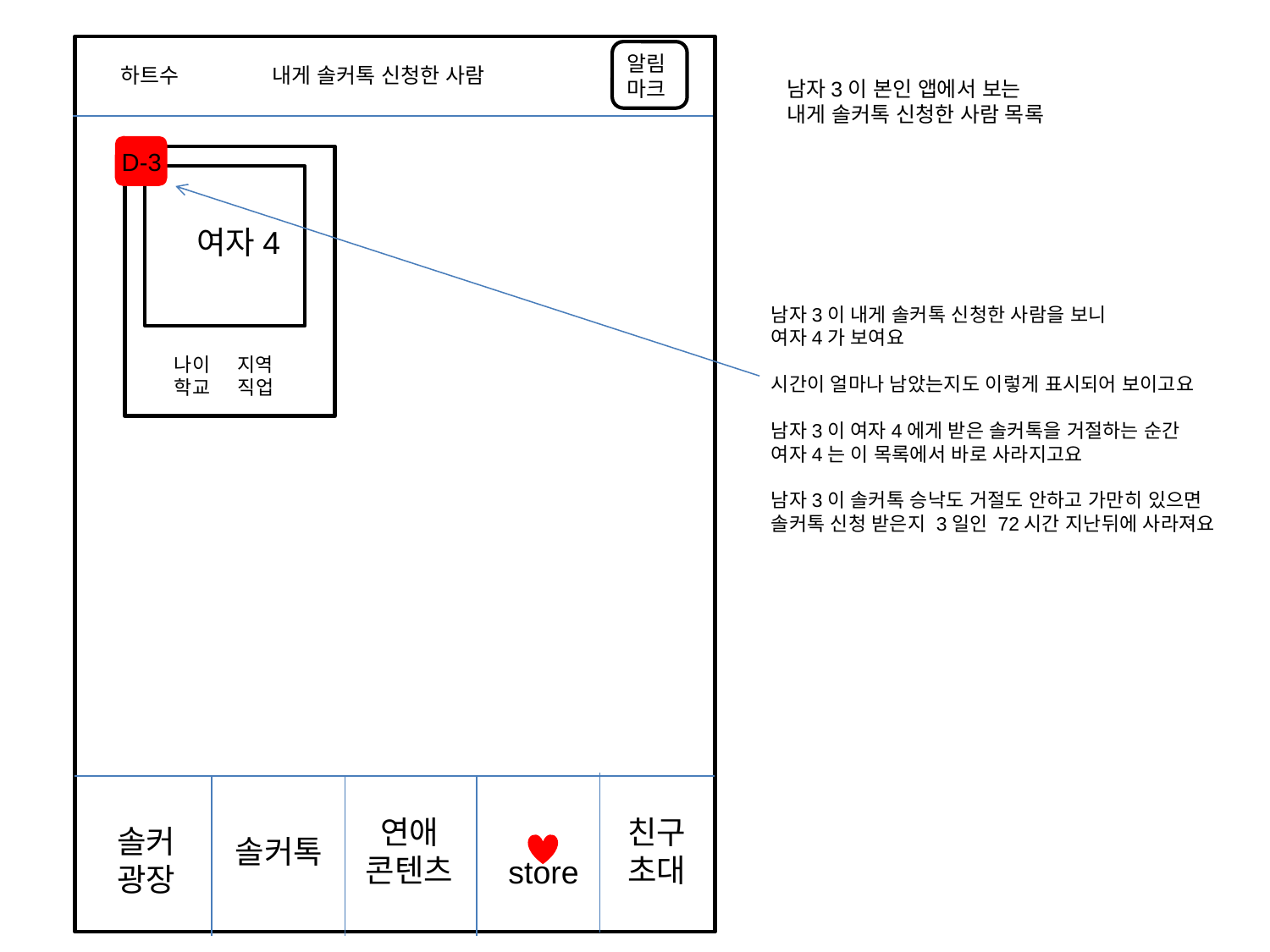

알림
마크
하트수
내게 솔커톡 신청한 사람
남자3이 본인 앱에서 보는
내게 솔커톡 신청한 사람 목록

D-3

여자4
남자3이 내게 솔커톡 신청한 사람을 보니
여자4가 보여요

시간이 얼마나 남았는지도 이렇게 표시되어 보이고요

남자3이 여자4에게 받은 솔커톡을 거절하는 순간
여자4는 이 목록에서 바로 사라지고요

남자3이 솔커톡 승낙도 거절도 안하고 가만히 있으면
솔커톡 신청 받은지 3일인 72시간 지난뒤에 사라져요
나이     지역
학교     직업
연애
콘텐츠
친구
초대
솔커
광장
솔커톡

store